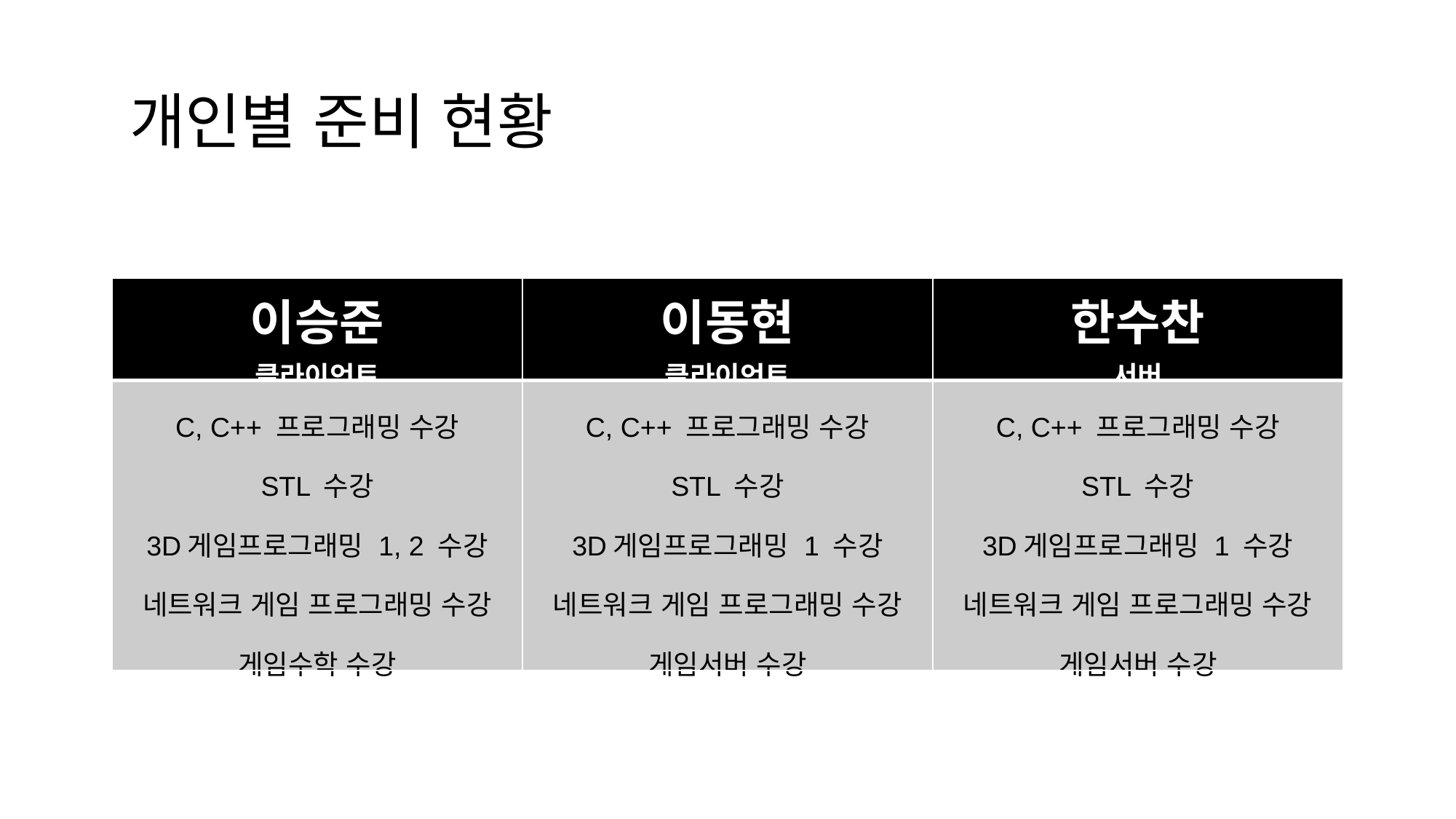

개인별 준비 현황
| 이승준 클라이언트 | 이동현 클라이언트 | 한수찬 서버 |
| --- | --- | --- |
| C, C++ 프로그래밍 수강 STL 수강 3D게임프로그래밍 1, 2 수강 네트워크 게임 프로그래밍 수강 게임수학 수강 | C, C++ 프로그래밍 수강 STL 수강 3D게임프로그래밍 1 수강 네트워크 게임 프로그래밍 수강 게임서버 수강 | C, C++ 프로그래밍 수강 STL 수강 3D게임프로그래밍 1 수강 네트워크 게임 프로그래밍 수강 게임서버 수강 |